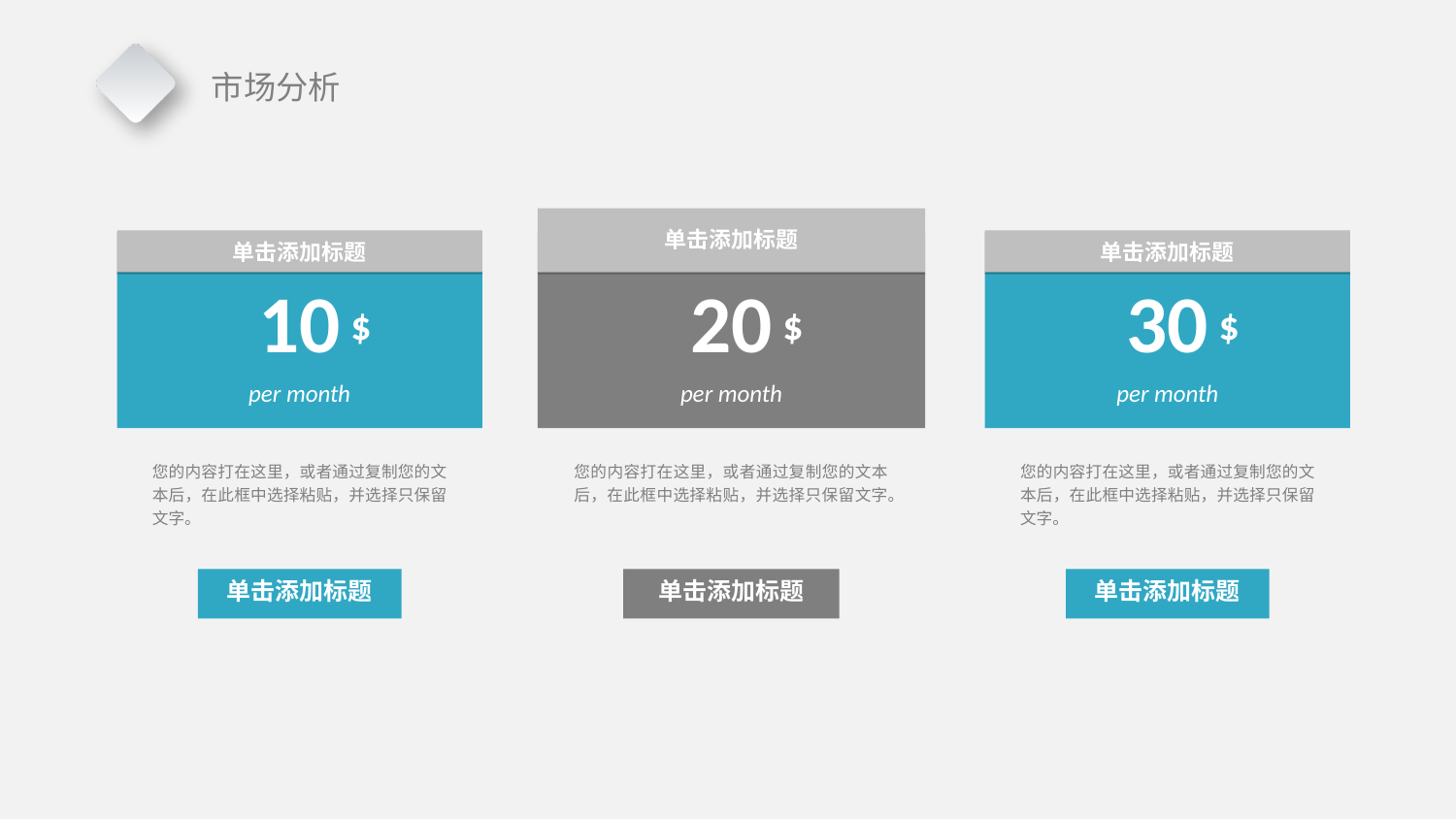

单击添加标题

单击添加标题

单击添加标题

10
20
30

$
$
$
per month
per month
per month

您的内容打在这里，或者通过复制您的文本后，在此框中选择粘贴，并选择只保留文字。
您的内容打在这里，或者通过复制您的文本后，在此框中选择粘贴，并选择只保留文字。
您的内容打在这里，或者通过复制您的文本后，在此框中选择粘贴，并选择只保留文字。
单击添加标题
单击添加标题
单击添加标题